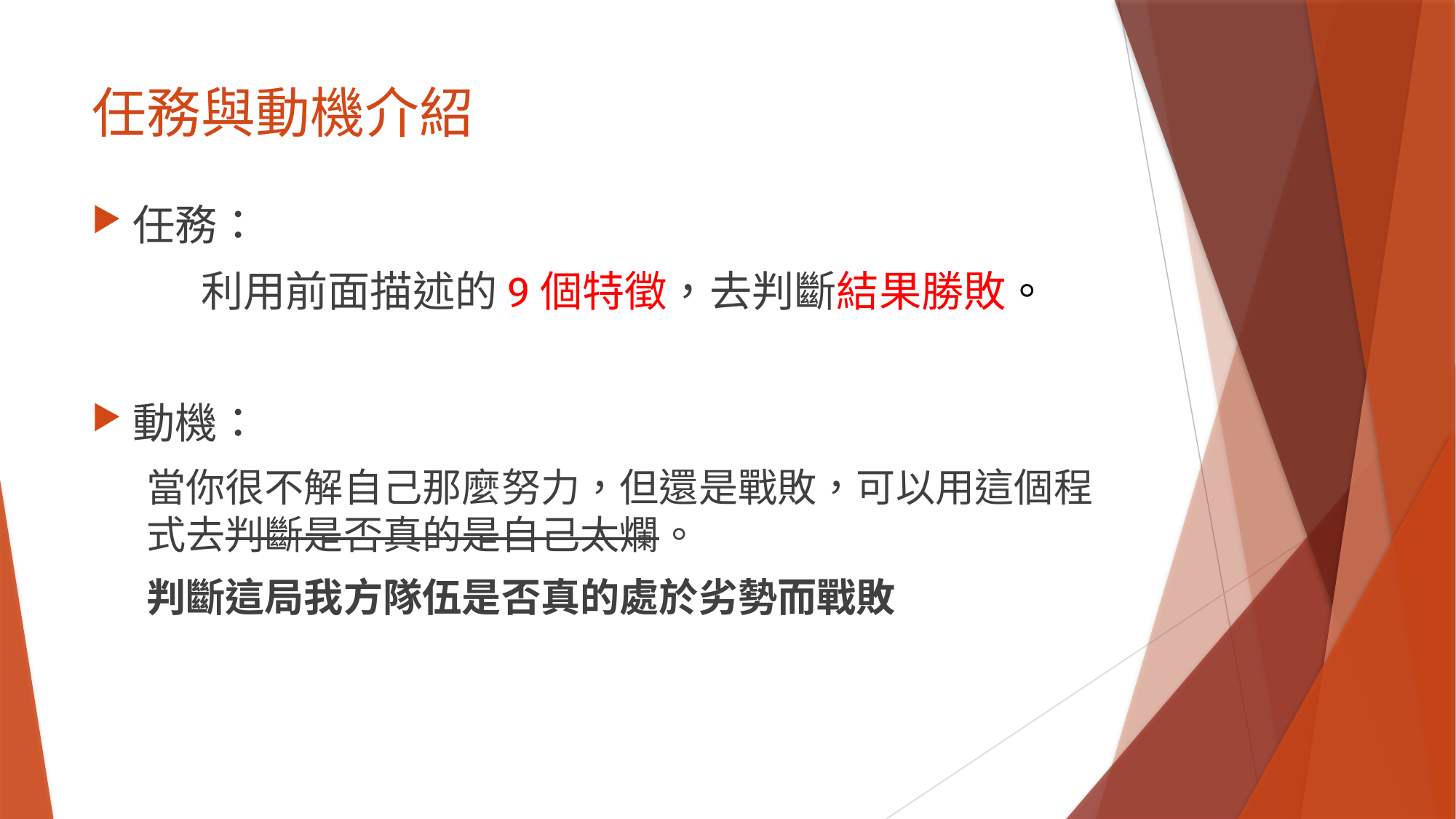

# 任務與動機介紹
任務：
	利用前面描述的9個特徵，去判斷結果勝敗。

動機：
當你很不解自己那麼努力，但還是戰敗，可以用這個程式去判斷是否真的是自己太爛。
判斷這局我方隊伍是否真的處於劣勢而戰敗